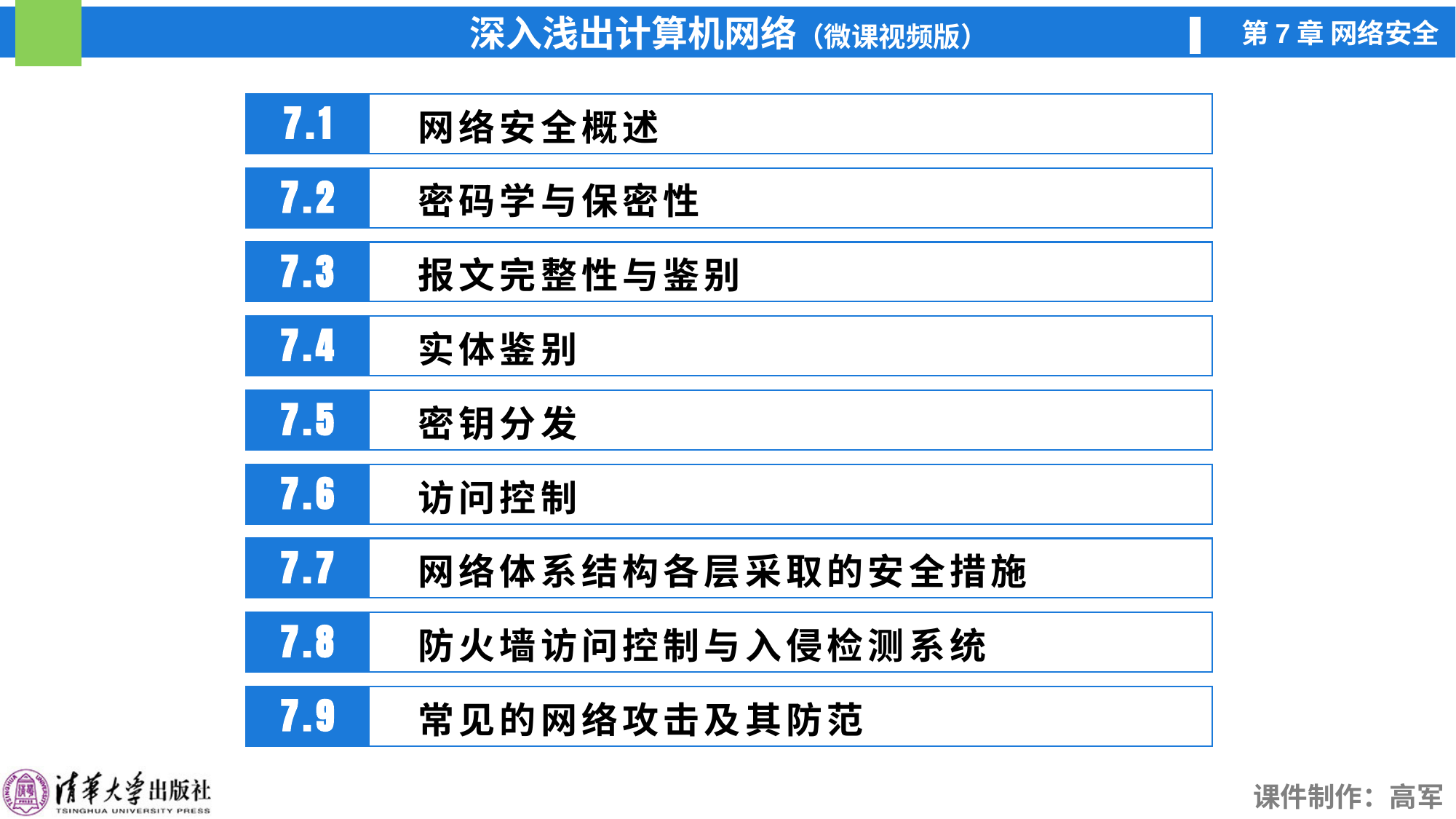

网络安全概述
7.1
  密码学与保密性
7.2
  报文完整性与鉴别
7.3
  实体鉴别
7.4
  密钥分发
7.5
  访问控制
7.6
  网络体系结构各层采取的安全措施
7.7
  防火墙访问控制与入侵检测系统
7.8
  常见的网络攻击及其防范
7.9